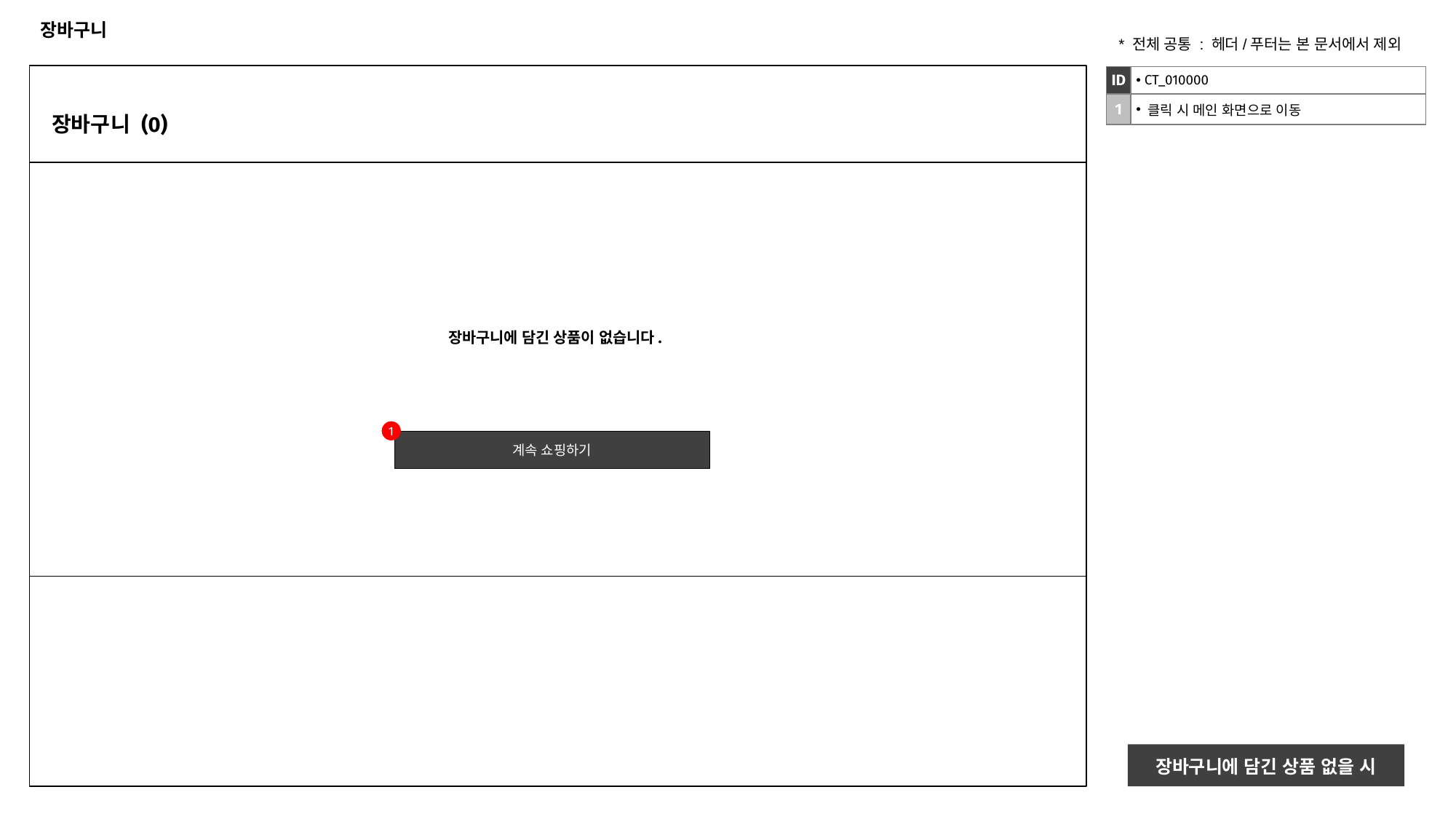

# 장바구니
* 전체 공통 : 헤더/푸터는 본 문서에서 제외

| ID | CT\_010000 |
| --- | --- |
| 1 | 클릭 시 메인 화면으로 이동 |
장바구니 (0)
장바구니에 담긴 상품이 없습니다.
1
계속 쇼핑하기
장바구니에 담긴 상품 없을 시